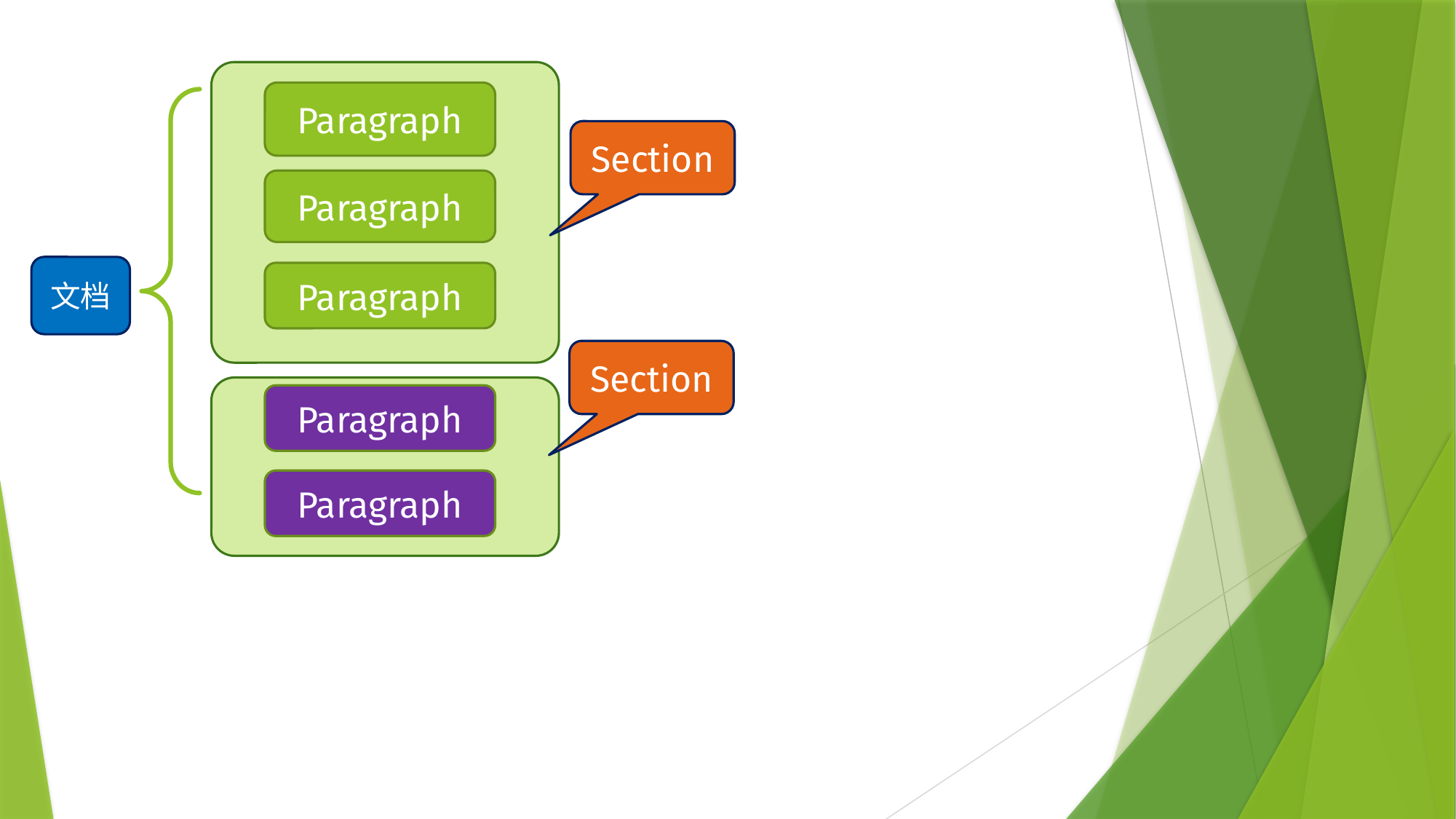

Paragraph

Section
Paragraph
文档
Paragraph
Section

Paragraph
Paragraph